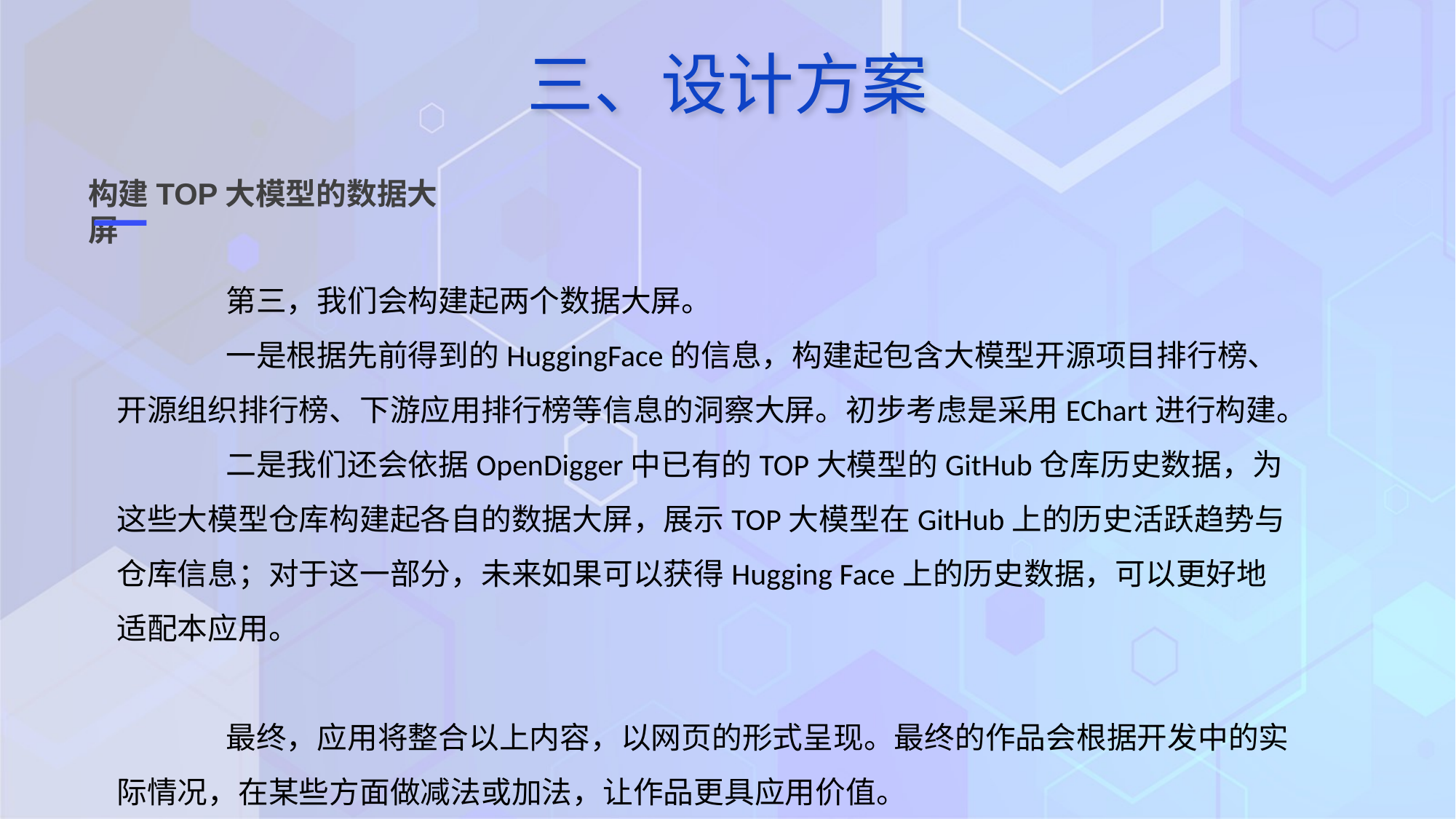

三、设计方案
构建TOP大模型的数据大屏

	第三，我们会构建起两个数据大屏。
	一是根据先前得到的HuggingFace的信息，构建起包含大模型开源项目排行榜、开源组织排行榜、下游应用排行榜等信息的洞察大屏。初步考虑是采用EChart进行构建。
	二是我们还会依据OpenDigger中已有的TOP大模型的GitHub仓库历史数据，为这些大模型仓库构建起各自的数据大屏，展示TOP大模型在GitHub上的历史活跃趋势与仓库信息；对于这一部分，未来如果可以获得Hugging Face上的历史数据，可以更好地适配本应用。

	最终，应用将整合以上内容，以网页的形式呈现。最终的作品会根据开发中的实际情况，在某些方面做减法或加法，让作品更具应用价值。